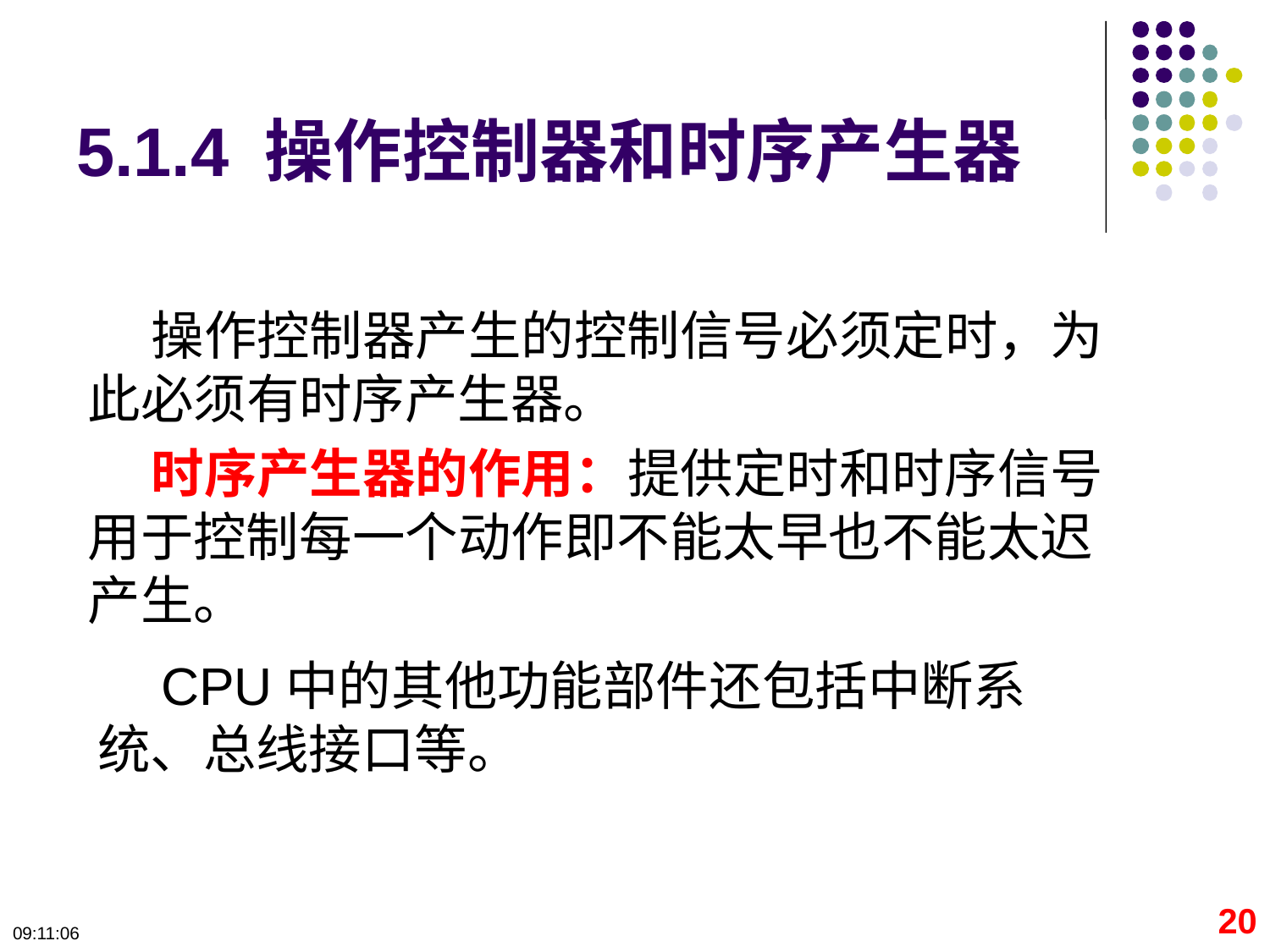

# 5.1.4 操作控制器和时序产生器
操作控制器产生的控制信号必须定时，为此必须有时序产生器。
时序产生器的作用：提供定时和时序信号用于控制每一个动作即不能太早也不能太迟产生。
CPU中的其他功能部件还包括中断系统、总线接口等。
20
09:11:06